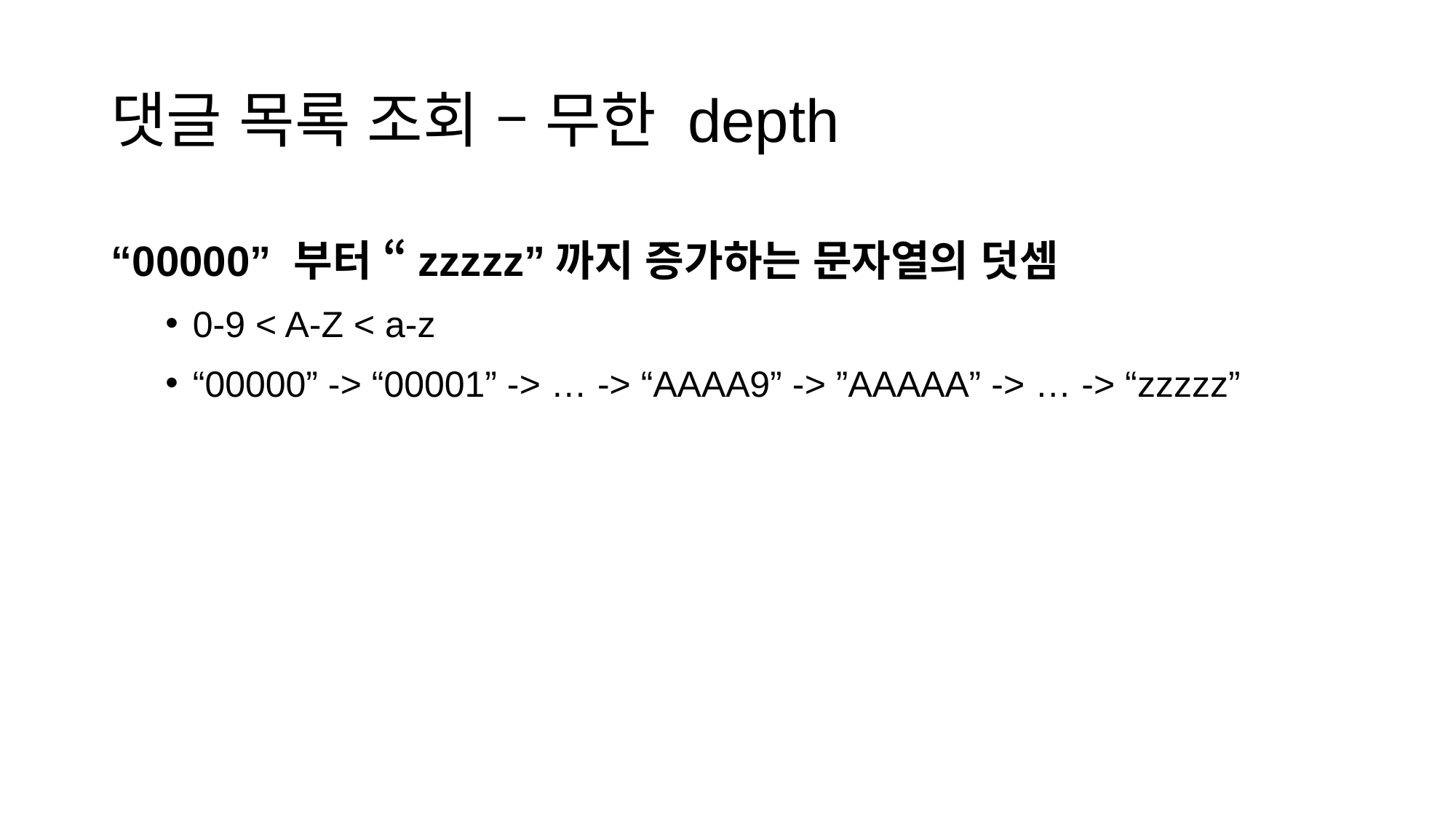

# 댓글 목록 조회 – 무한 depth
“00000” 부터 “zzzzz”까지 증가하는 문자열의 덧셈
0-9 < A-Z < a-z
“00000” -> “00001” -> … -> “AAAA9” -> ”AAAAA” -> … -> “zzzzz”